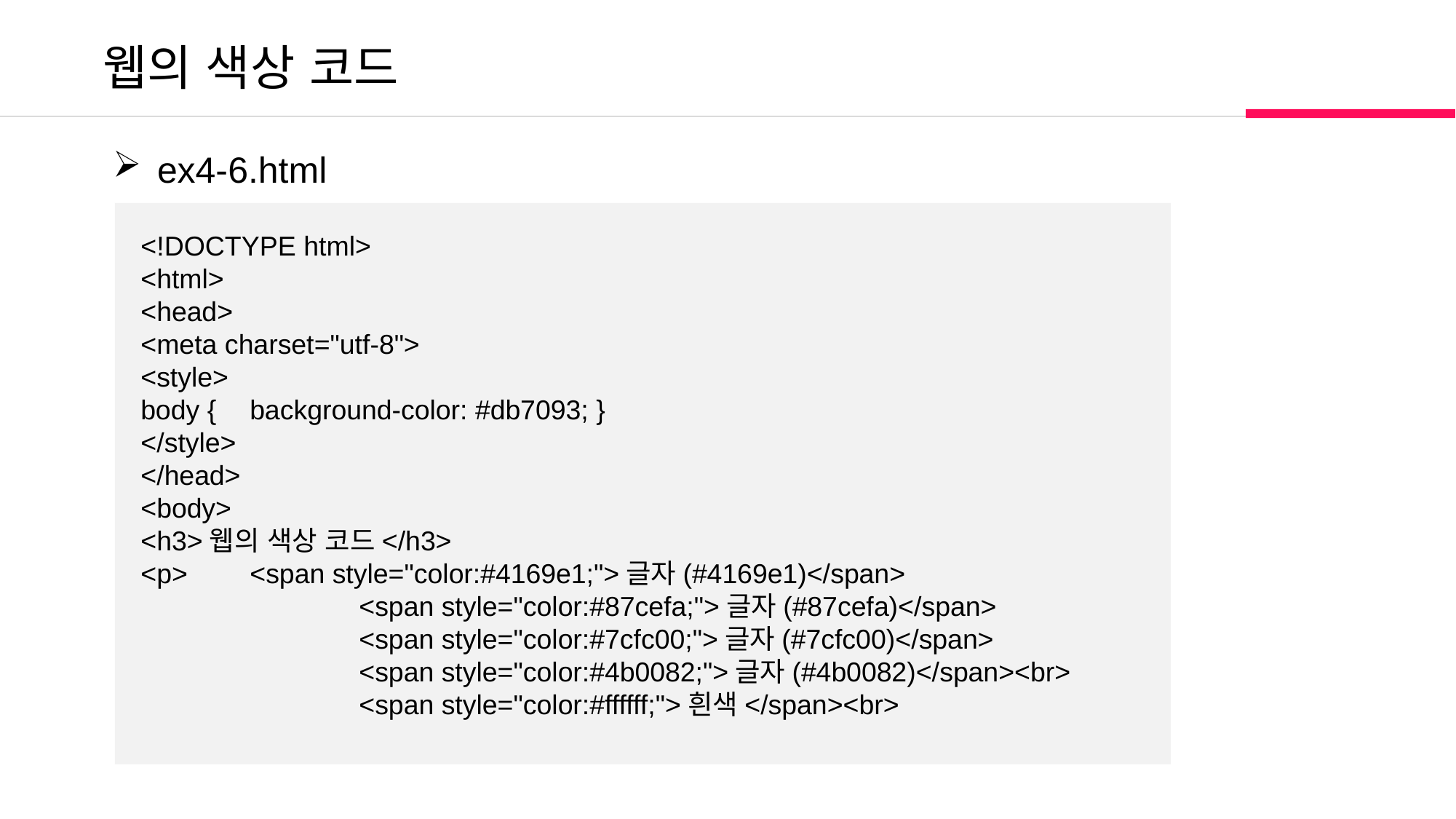

웹의 색상 코드

 ex4-6.html
<!DOCTYPE html>
<html>
<head>
<meta charset="utf-8">
<style>
body {	background-color: #db7093; }
</style>
</head>
<body>
<h3>웹의 색상 코드</h3>
<p>	<span style="color:#4169e1;">글자(#4169e1)</span>
		<span style="color:#87cefa;">글자(#87cefa)</span>
		<span style="color:#7cfc00;">글자(#7cfc00)</span>
		<span style="color:#4b0082;">글자(#4b0082)</span><br>
		<span style="color:#ffffff;">흰색</span><br>